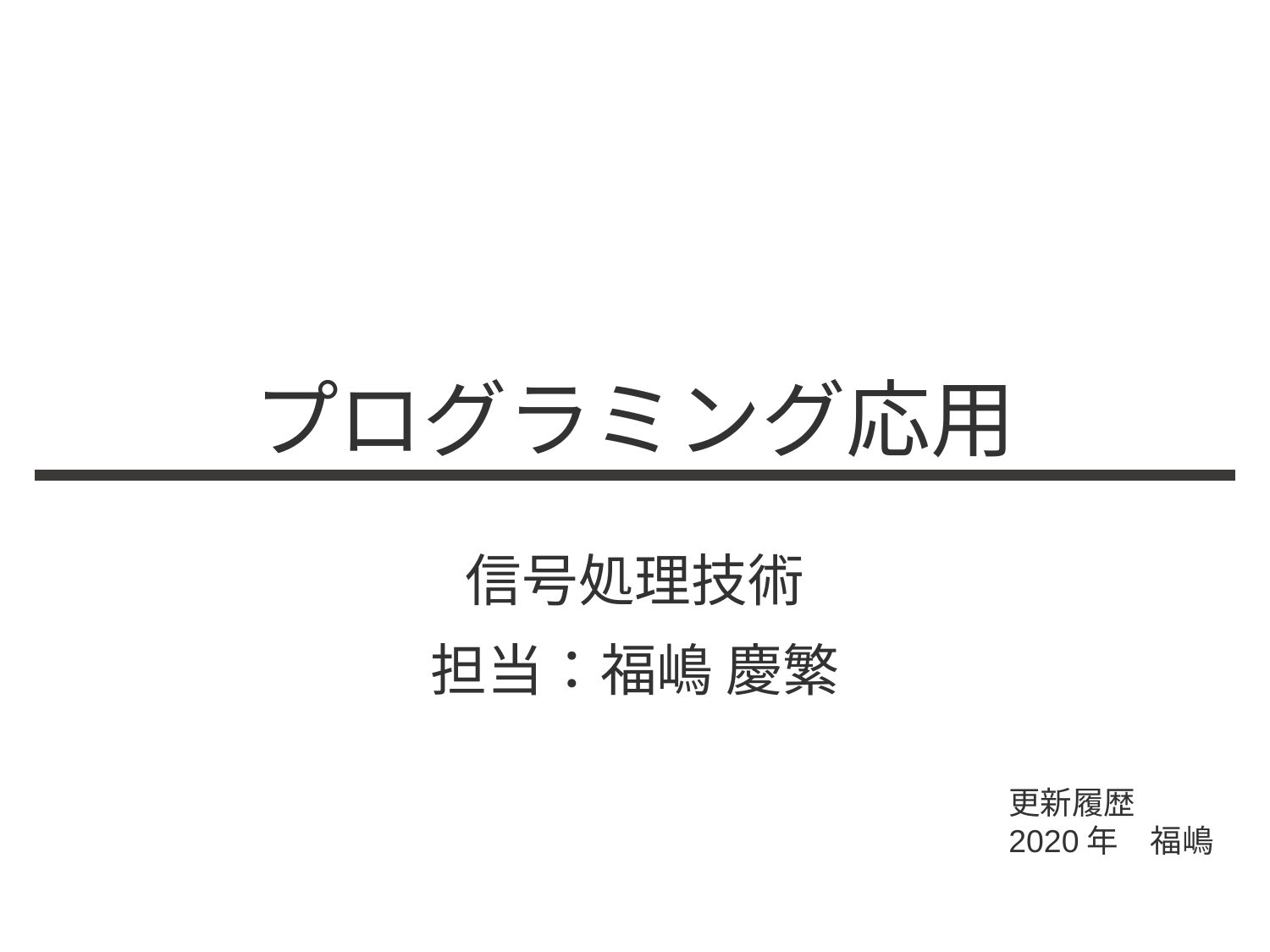

# プログラミング応用
信号処理技術
担当：福嶋 慶繁
更新履歴
2020年　福嶋